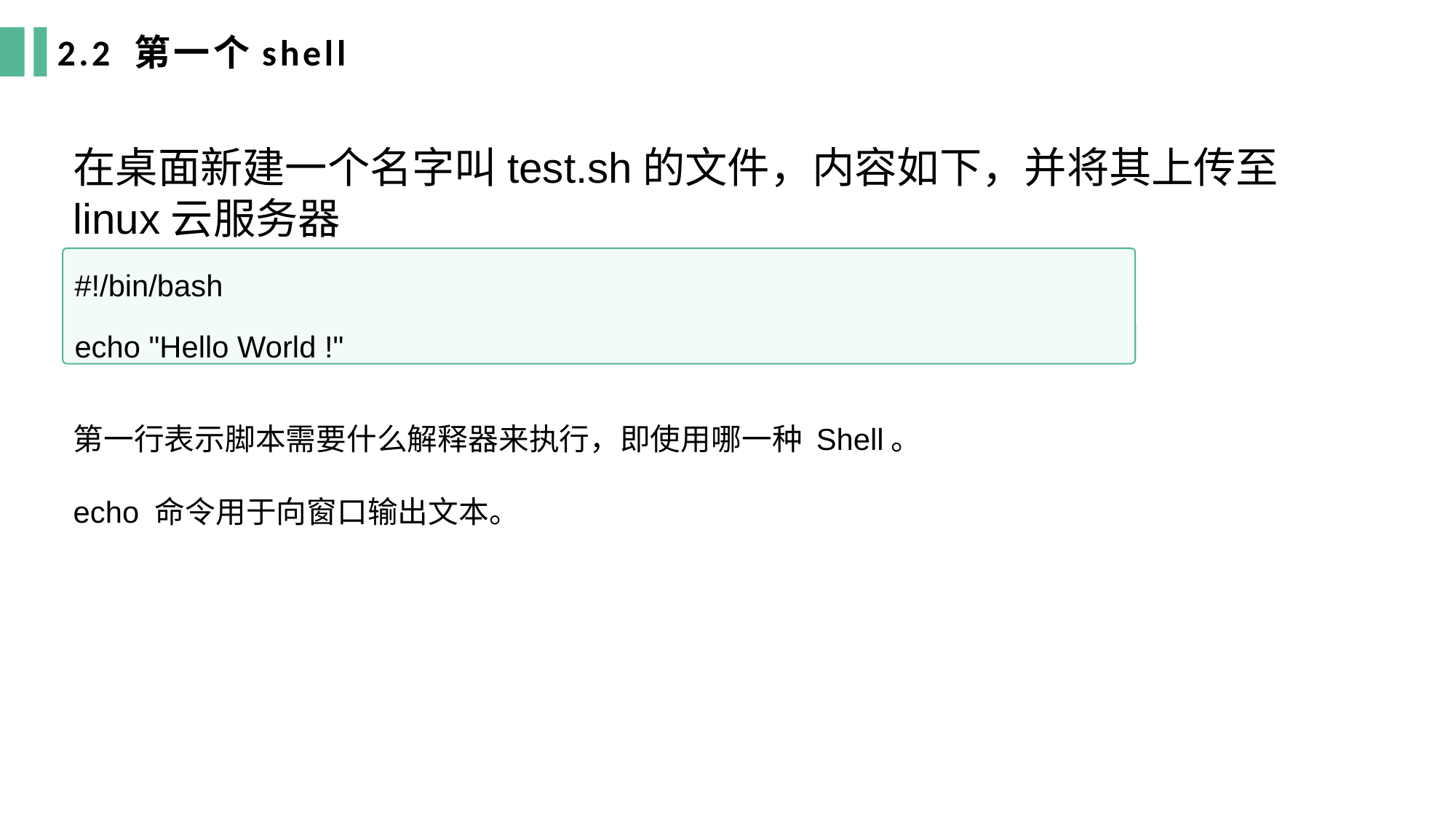

2.2 第一个shell
在桌面新建一个名字叫test.sh的文件，内容如下，并将其上传至linux云服务器
#!/bin/bash
echo "Hello World !"
第一行表示脚本需要什么解释器来执行，即使用哪一种 Shell。

echo 命令用于向窗口输出文本。